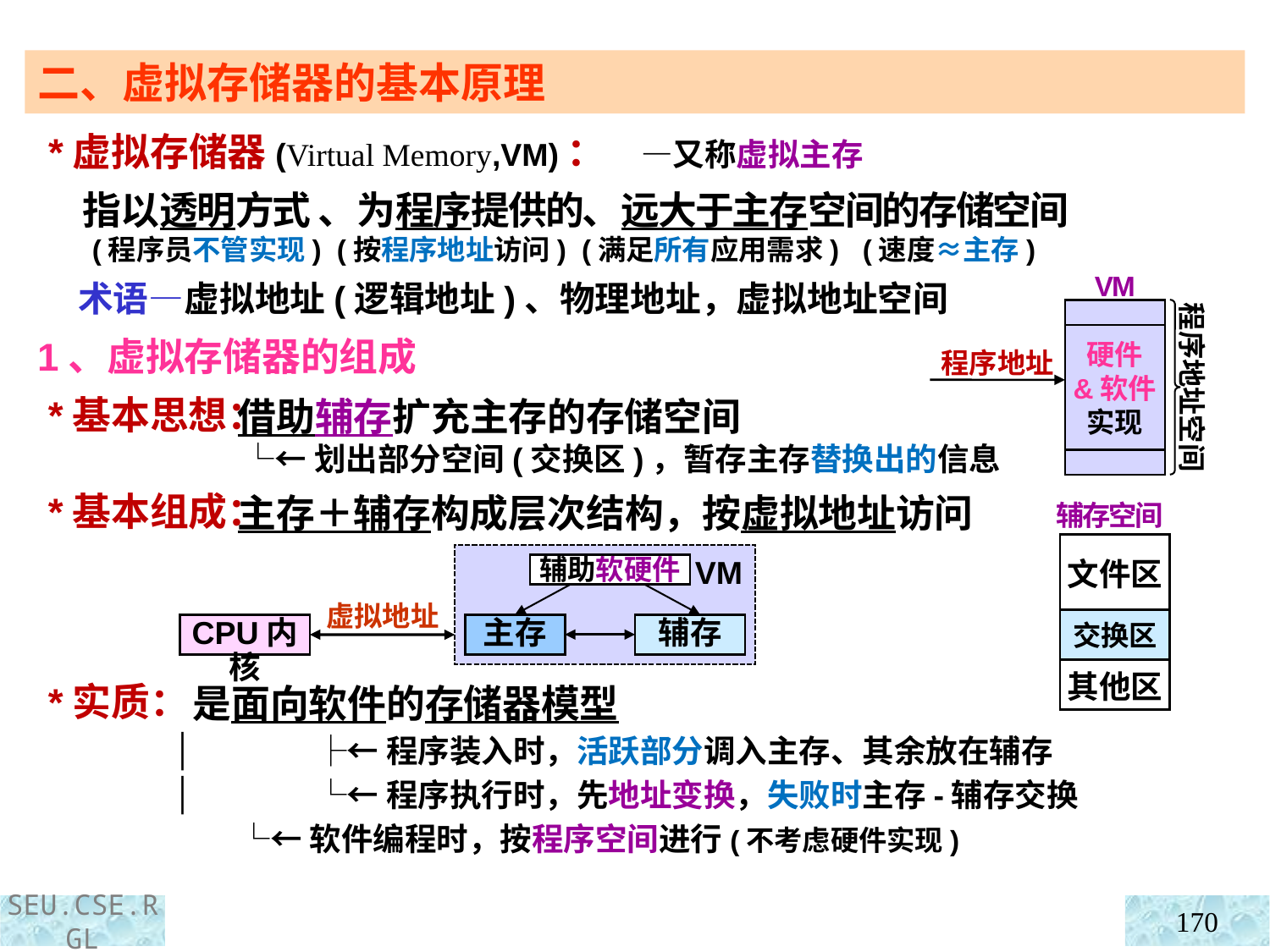

二、虚拟存储器的基本原理
 *虚拟存储器(Virtual Memory,VM)：    —又称虚拟主存
    指以透明方式 、为程序提供的、远大于主存空间的存储空间
       (程序员不管实现)  (按程序地址访问)  (满足所有应用需求)   (速度≈主存)
    术语—虚拟地址(逻辑地址)、物理地址，虚拟地址空间
VM

程序地址空间
硬件
&软件
实现
程序地址
1、虚拟存储器的组成
 *基本思想：

 *基本组成：

 *实质：
                 │
                 │
    借助辅存扩充主存的存储空间
       └←划出部分空间(交换区)，暂存主存替换出的信息
    主存＋辅存构成层次结构，按虚拟地址访问

是面向软件的存储器模型
                 ├←程序装入时，活跃部分调入主存、其余放在辅存
                 └←程序执行时，先地址变换，失败时主存-辅存交换
       └←软件编程时，按程序空间进行(不考虑硬件实现)
辅存空间
文件区

其他区
交换区
VM

辅助软硬件
虚拟地址
CPU内核
主存
辅存
170